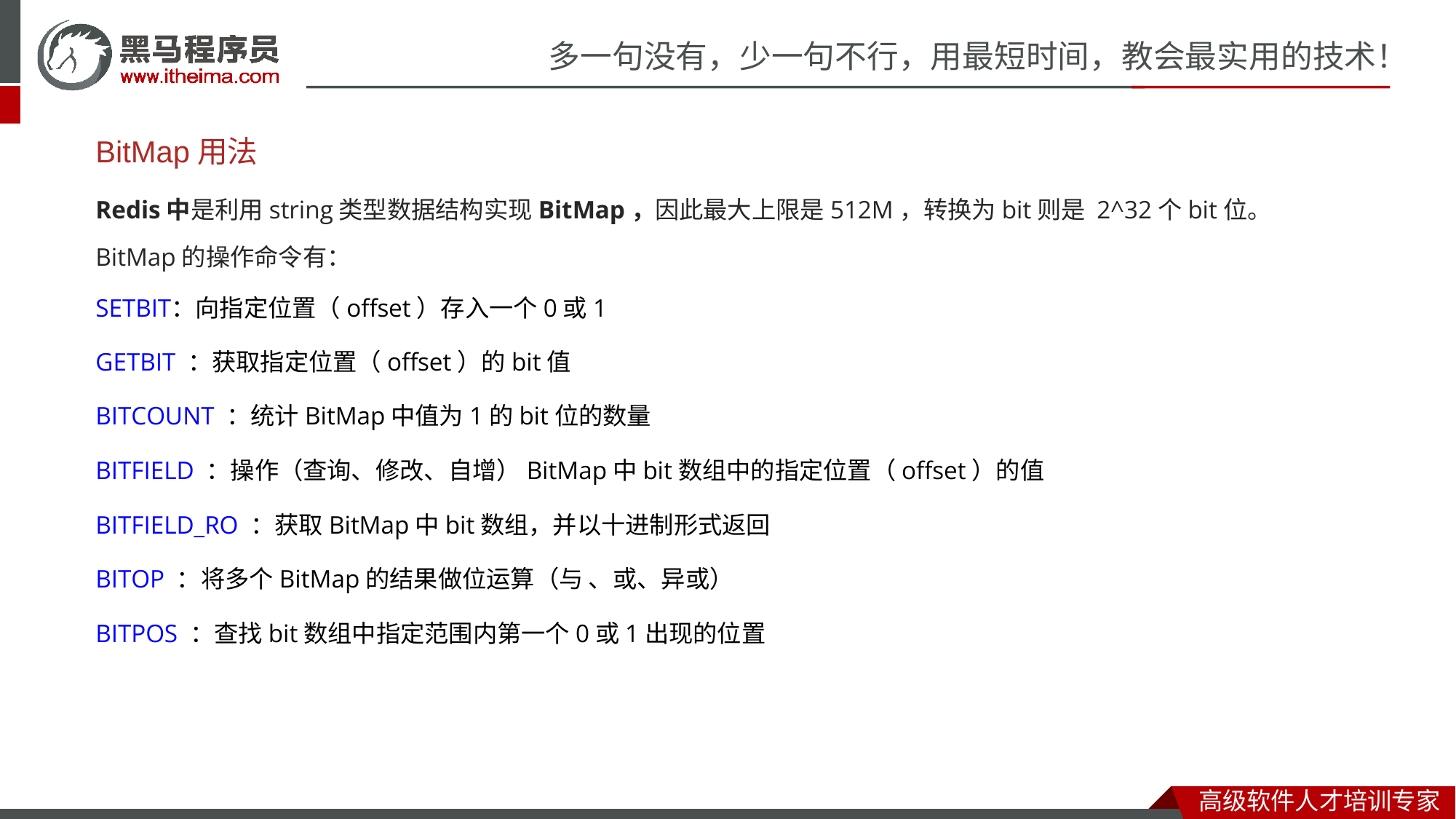

BitMap用法
Redis中是利用string类型数据结构实现BitMap，因此最大上限是512M，转换为bit则是 2^32个bit位。
BitMap的操作命令有：
SETBIT：向指定位置（offset）存入一个0或1
GETBIT ：获取指定位置（offset）的bit值
BITCOUNT ：统计BitMap中值为1的bit位的数量
BITFIELD ：操作（查询、修改、自增）BitMap中bit数组中的指定位置（offset）的值
BITFIELD_RO ：获取BitMap中bit数组，并以十进制形式返回
BITOP ：将多个BitMap的结果做位运算（与 、或、异或）
BITPOS ：查找bit数组中指定范围内第一个0或1出现的位置